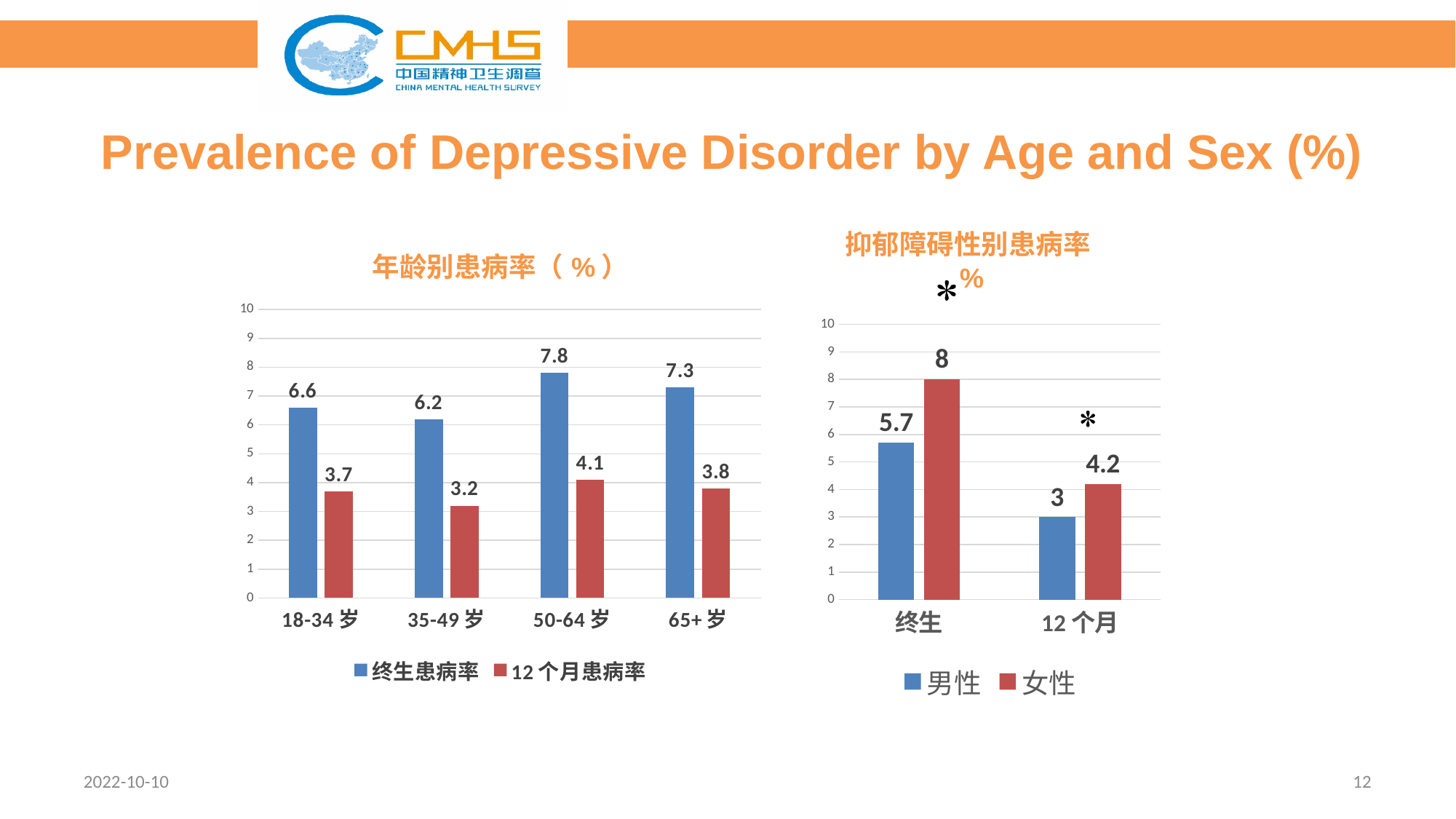

# Prevalence of Depressive Disorder by Age and Sex (%)

### Chart: 抑郁障碍性别患病率%

| Category | 男性 | 女性 |
|---|---|---|
| 终生 | 5.7 | 8.0 |
| 12个月 | 3.0 | 4.2 |

### Chart: 年龄别患病率（%）

| Category | 终生患病率 | 12个月患病率 |
|---|---|---|
| 18-34岁 | 6.6 | 3.7 |
| 35-49岁 | 6.2 | 3.2 |
| 50-64岁 | 7.8 | 4.1 |
| 65+岁 | 7.3 | 3.8 |
2022-10-10
12